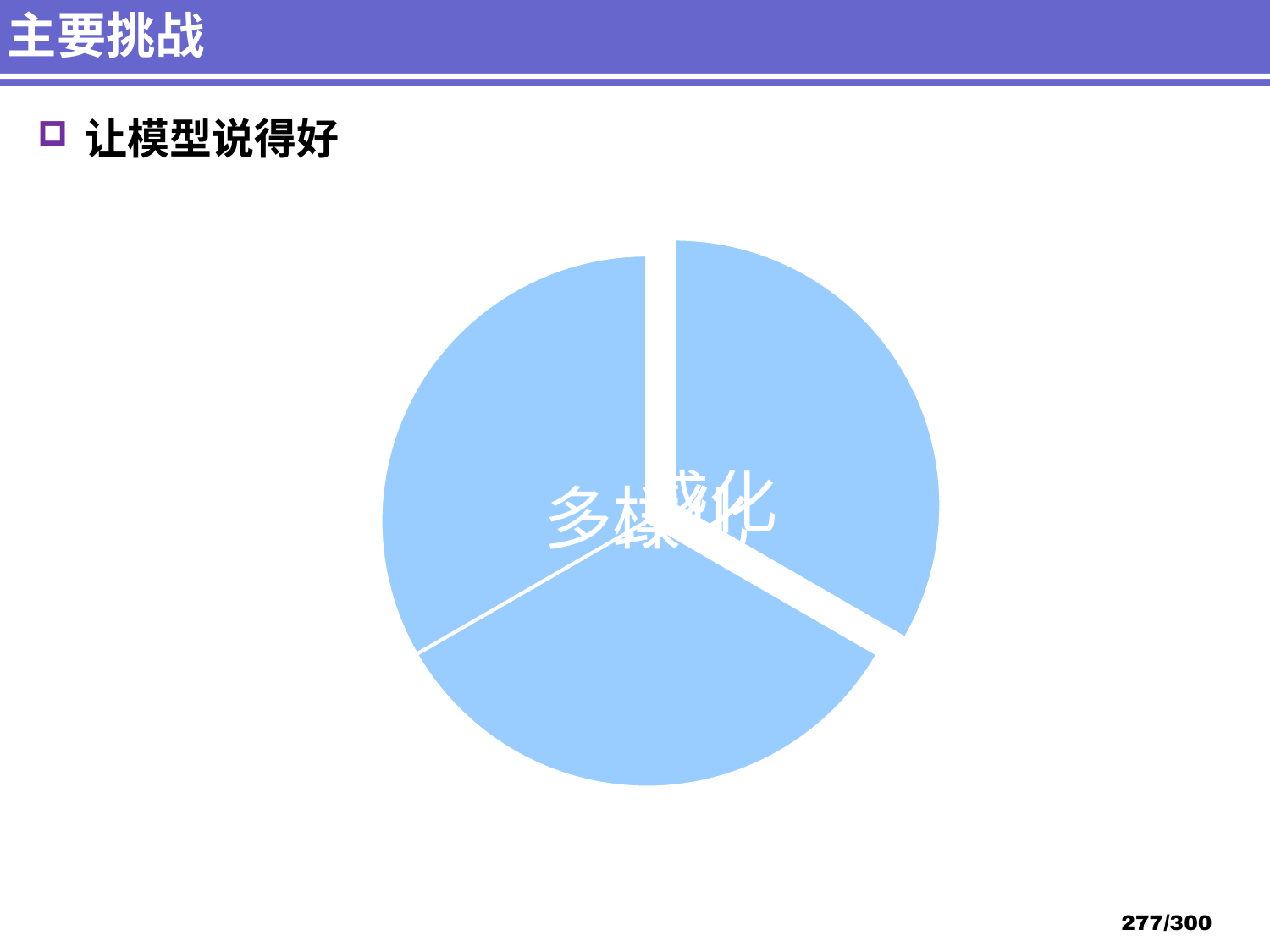

# 主要挑战
让模型说得好

情感化
一致化
多样化
277/300